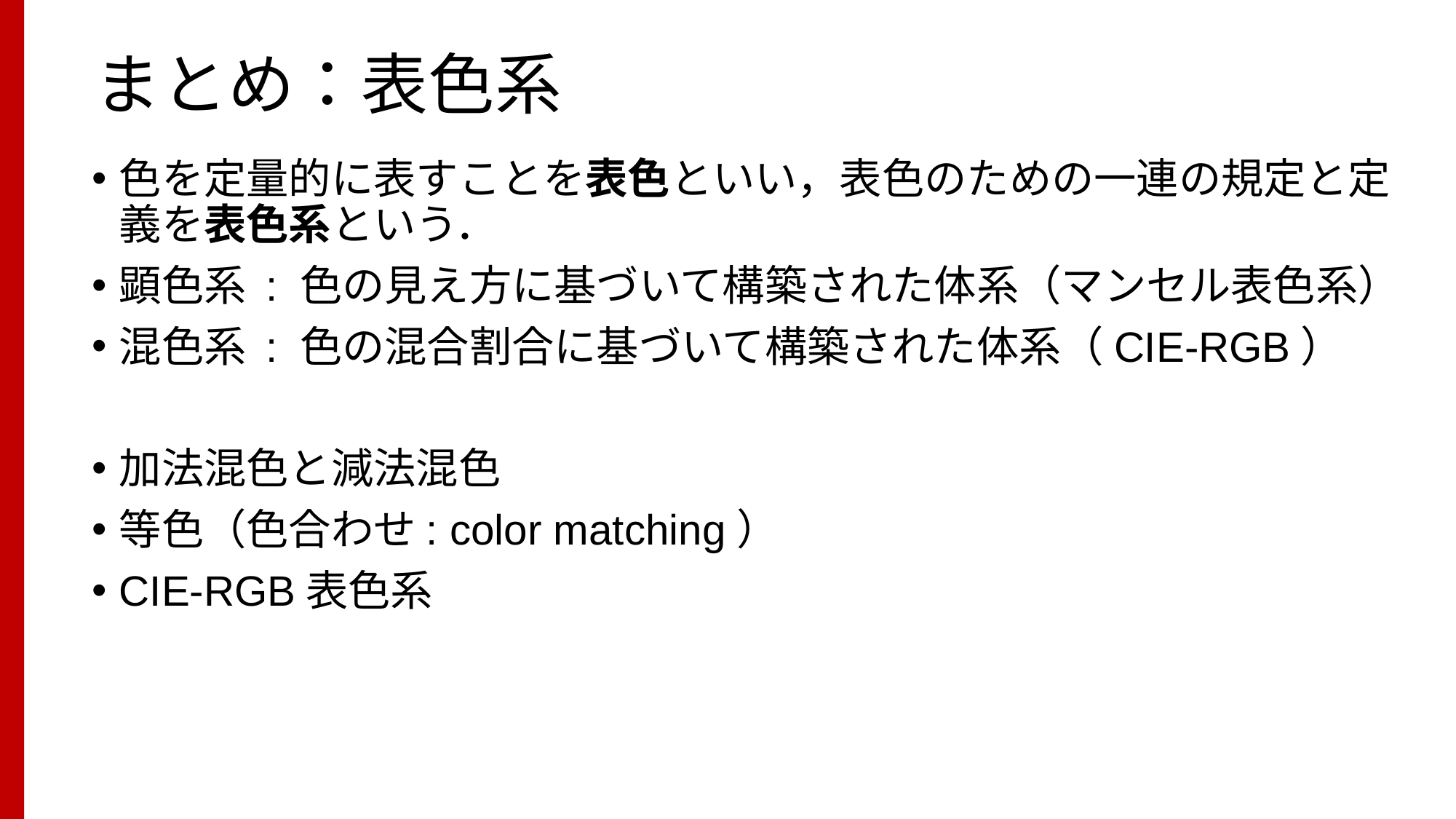

# まとめ：表色系
色を定量的に表すことを表色といい，表色のための一連の規定と定義を表色系という．
顕色系 : 色の見え方に基づいて構築された体系（マンセル表色系）
混色系 : 色の混合割合に基づいて構築された体系（CIE-RGB）

加法混色と減法混色
等色（色合わせ: color matching）
CIE-RGB表色系